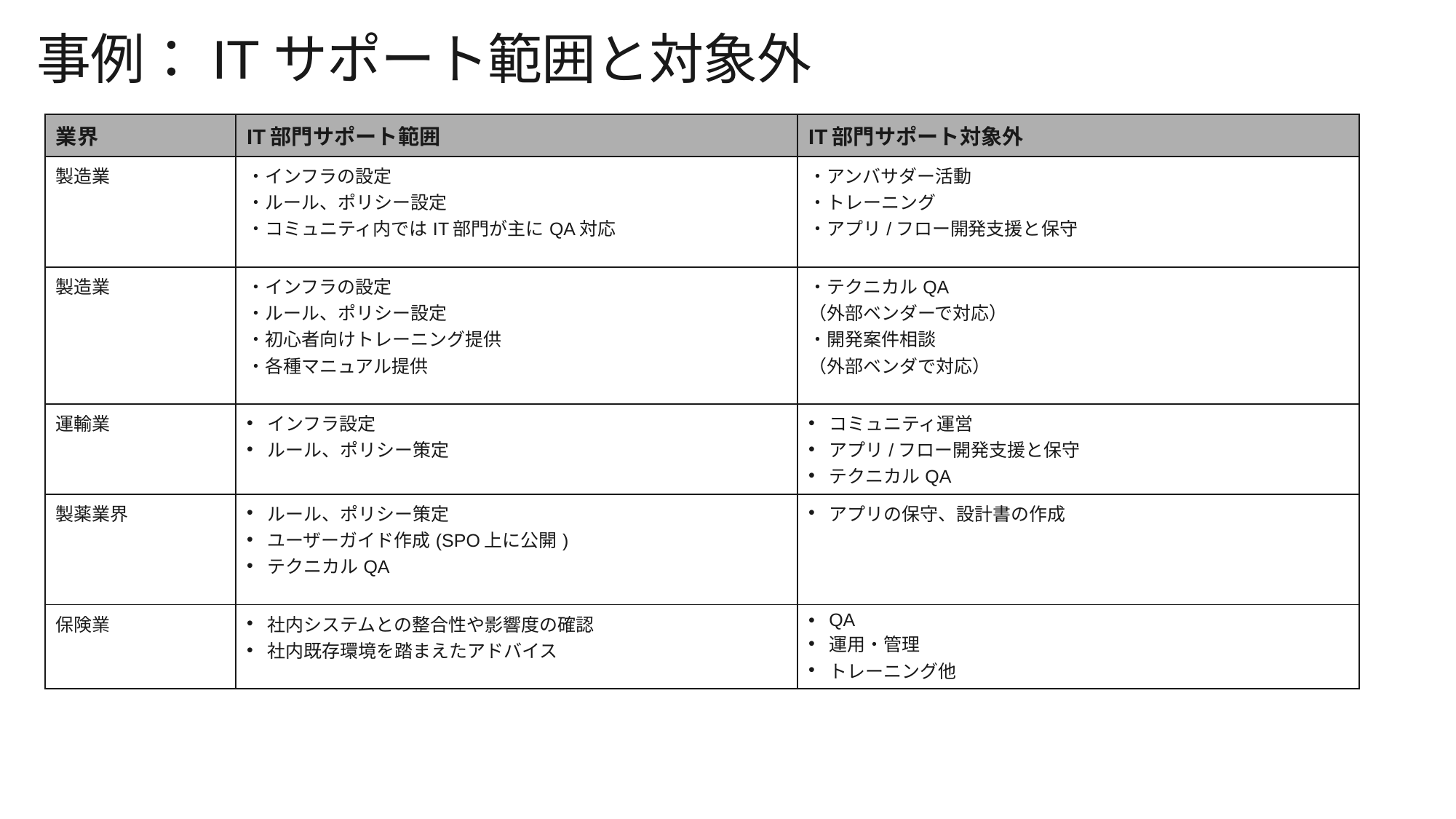

事例：ITサポート範囲と対象外
| 業界 | IT部門サポート範囲 | IT部門サポート対象外 |
| --- | --- | --- |
| 製造業 | ・インフラの設定 ・ルール、ポリシー設定 ・コミュニティ内ではIT部門が主にQA対応 | ・アンバサダー活動 ・トレーニング ・アプリ/フロー開発支援と保守 |
| 製造業 | ・インフラの設定 ・ルール、ポリシー設定 ・初心者向けトレーニング提供 ・各種マニュアル提供 | ・テクニカルQA （外部ベンダーで対応） ・開発案件相談 （外部ベンダで対応） |
| 運輸業 | インフラ設定 ルール、ポリシー策定 | コミュニティ運営 アプリ/フロー開発支援と保守 テクニカルQA |
| 製薬業界 | ルール、ポリシー策定 ユーザーガイド作成(SPO上に公開) テクニカルQA | アプリの保守、設計書の作成 |
| 保険業 | 社内システムとの整合性や影響度の確認 社内既存環境を踏まえたアドバイス | QA 運用・管理 トレーニング他 |